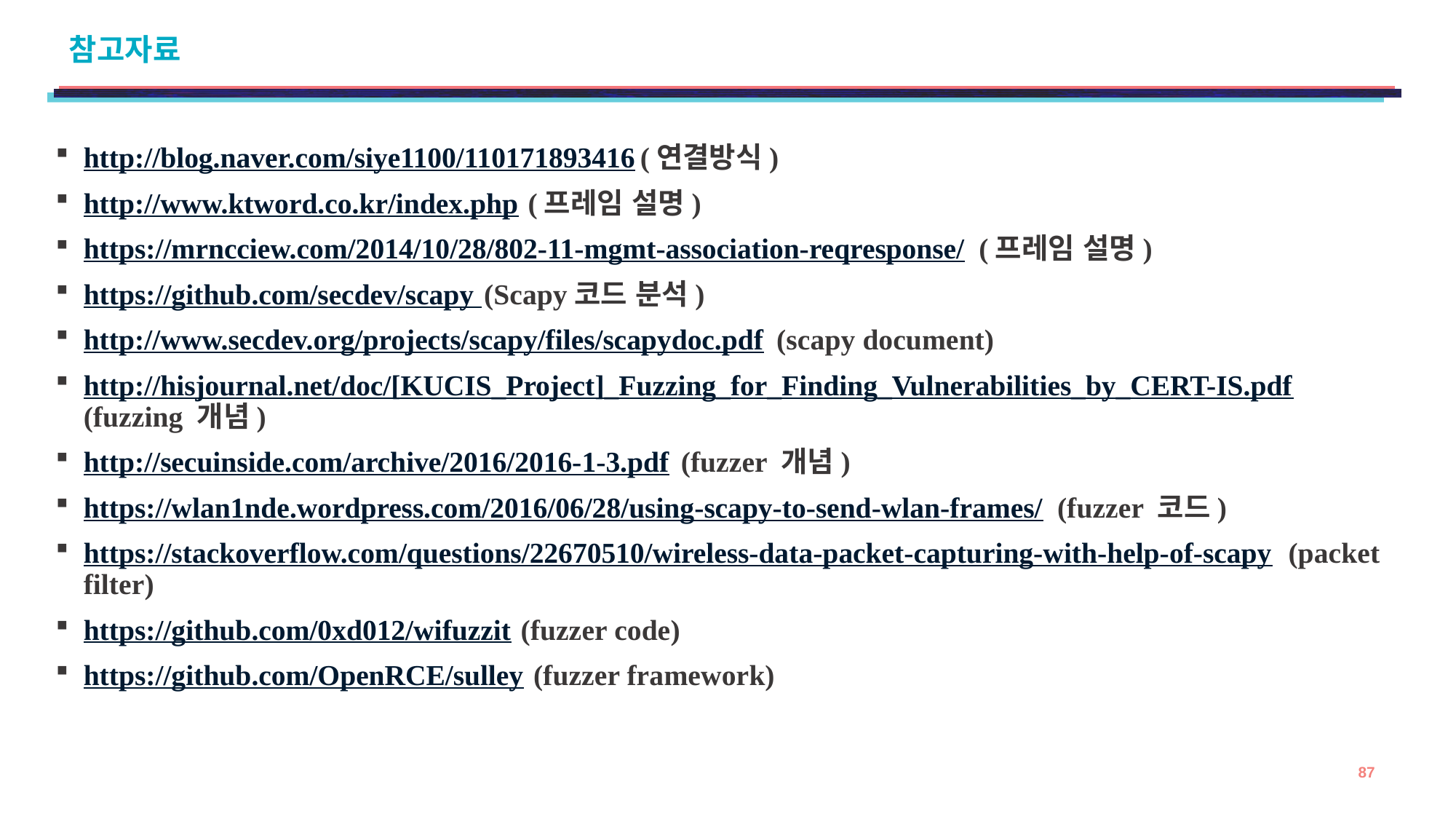

# 참고자료
http://blog.naver.com/siye1100/110171893416(연결방식)
http://www.ktword.co.kr/index.php (프레임 설명)
https://mrncciew.com/2014/10/28/802-11-mgmt-association-reqresponse/ (프레임 설명)
https://github.com/secdev/scapy (Scapy코드 분석)
http://www.secdev.org/projects/scapy/files/scapydoc.pdf (scapy document)
http://hisjournal.net/doc/[KUCIS_Project]_Fuzzing_for_Finding_Vulnerabilities_by_CERT-IS.pdf (fuzzing 개념)
http://secuinside.com/archive/2016/2016-1-3.pdf (fuzzer 개념)
https://wlan1nde.wordpress.com/2016/06/28/using-scapy-to-send-wlan-frames/ (fuzzer 코드)
https://stackoverflow.com/questions/22670510/wireless-data-packet-capturing-with-help-of-scapy (packet filter)
https://github.com/0xd012/wifuzzit (fuzzer code)
https://github.com/OpenRCE/sulley (fuzzer framework)